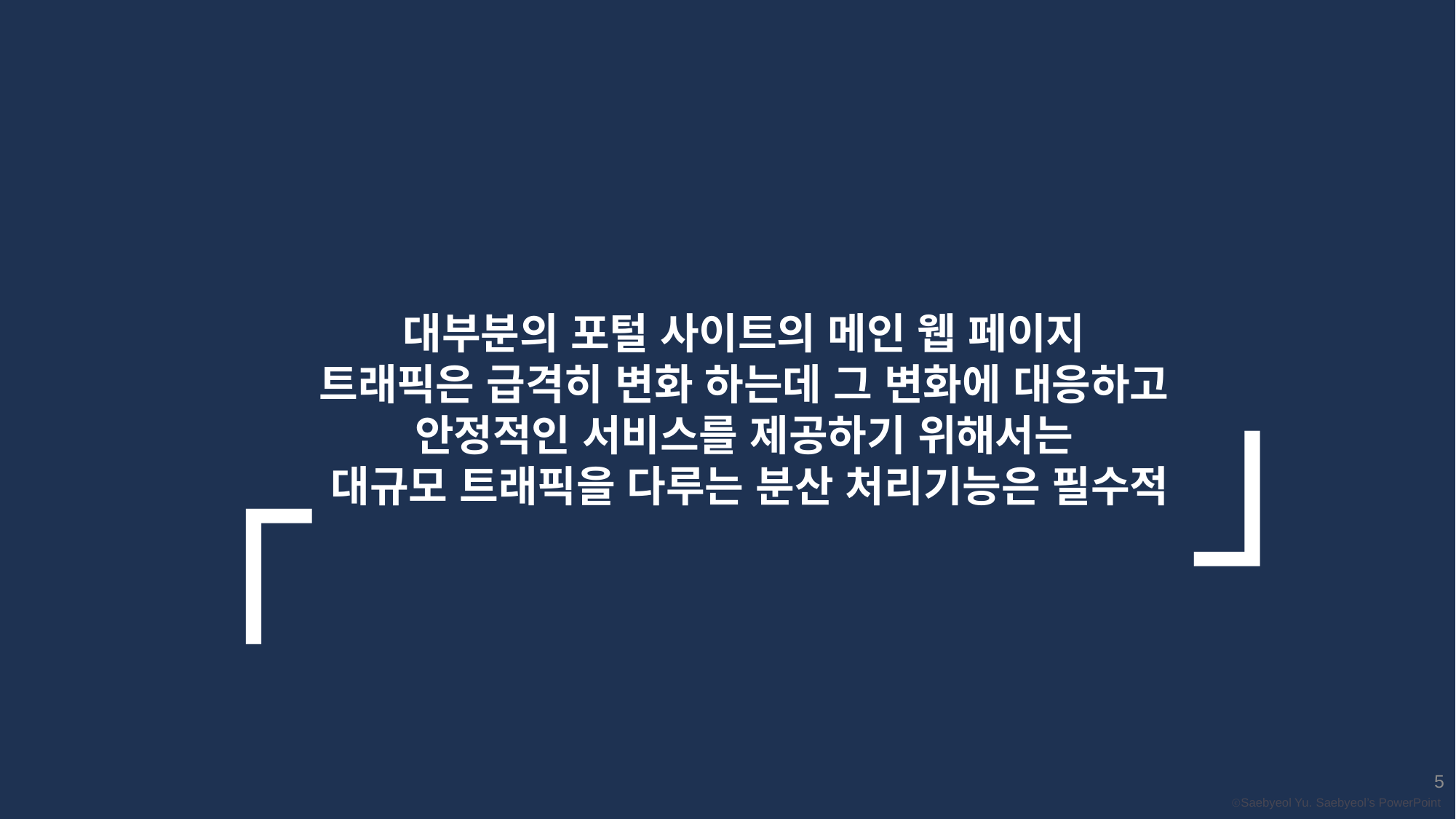

「
」
대부분의 포털 사이트의 메인 웹 페이지
트래픽은 급격히 변화 하는데 그 변화에 대응하고
안정적인 서비스를 제공하기 위해서는
대규모 트래픽을 다루는 분산 처리기능은 필수적
5